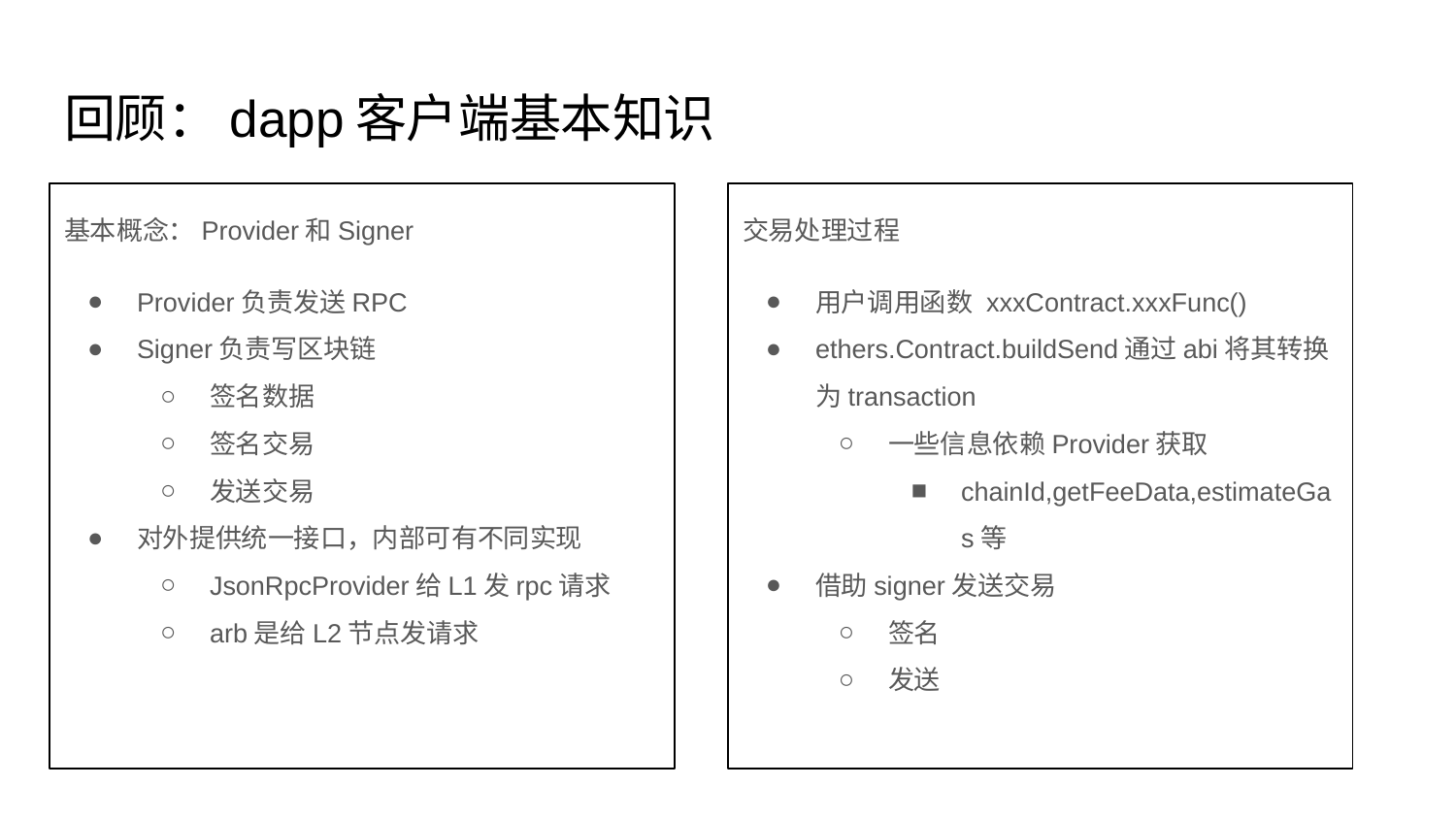

# 回顾：dapp客户端基本知识
基本概念：Provider和Signer
Provider负责发送RPC
Signer负责写区块链
签名数据
签名交易
发送交易
对外提供统一接口，内部可有不同实现
JsonRpcProvider给L1发rpc请求
arb是给L2节点发请求

交易处理过程
用户调用函数 xxxContract.xxxFunc()
ethers.Contract.buildSend通过abi将其转换为transaction
一些信息依赖Provider获取
chainId,getFeeData,estimateGas等
借助signer发送交易
签名
发送